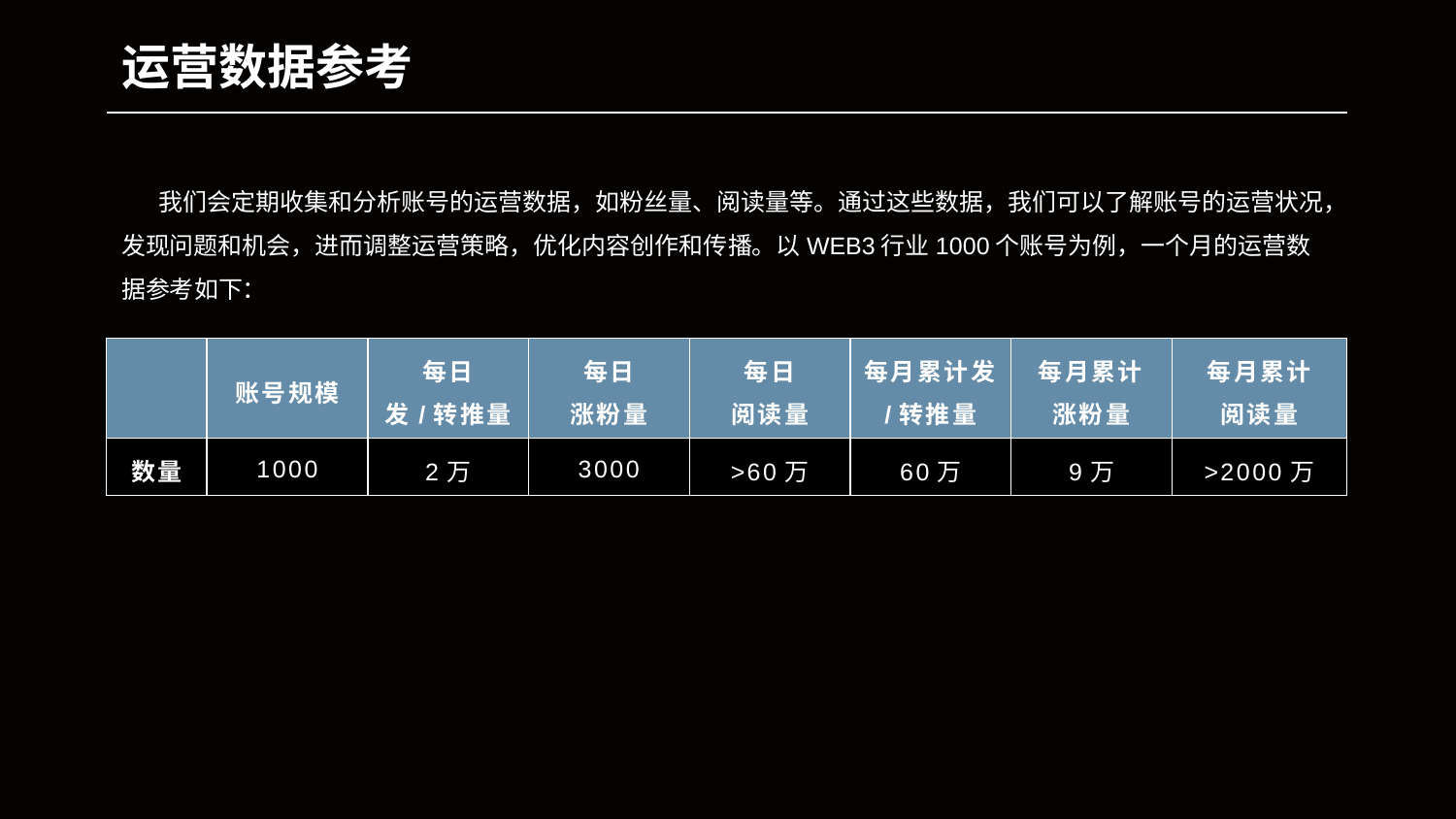

运营数据参考
      我们会定期收集和分析账号的运营数据，如粉丝量、阅读量等。通过这些数据，我们可以了解账号的运营状况，发现问题和机会，进而调整运营策略，优化内容创作和传播。以WEB3行业1000个账号为例，一个月的运营数据参考如下：

|  | 账号规模 | 每日 发/转推量 | 每日 涨粉量 | 每日 阅读量 | 每月累计发/转推量 | 每月累计涨粉量 | 每月累计 阅读量 |
| --- | --- | --- | --- | --- | --- | --- | --- |
| 数量 | 1000 | 2万 | 3000 | >60万 | 60万 | 9万 | >2000万 |